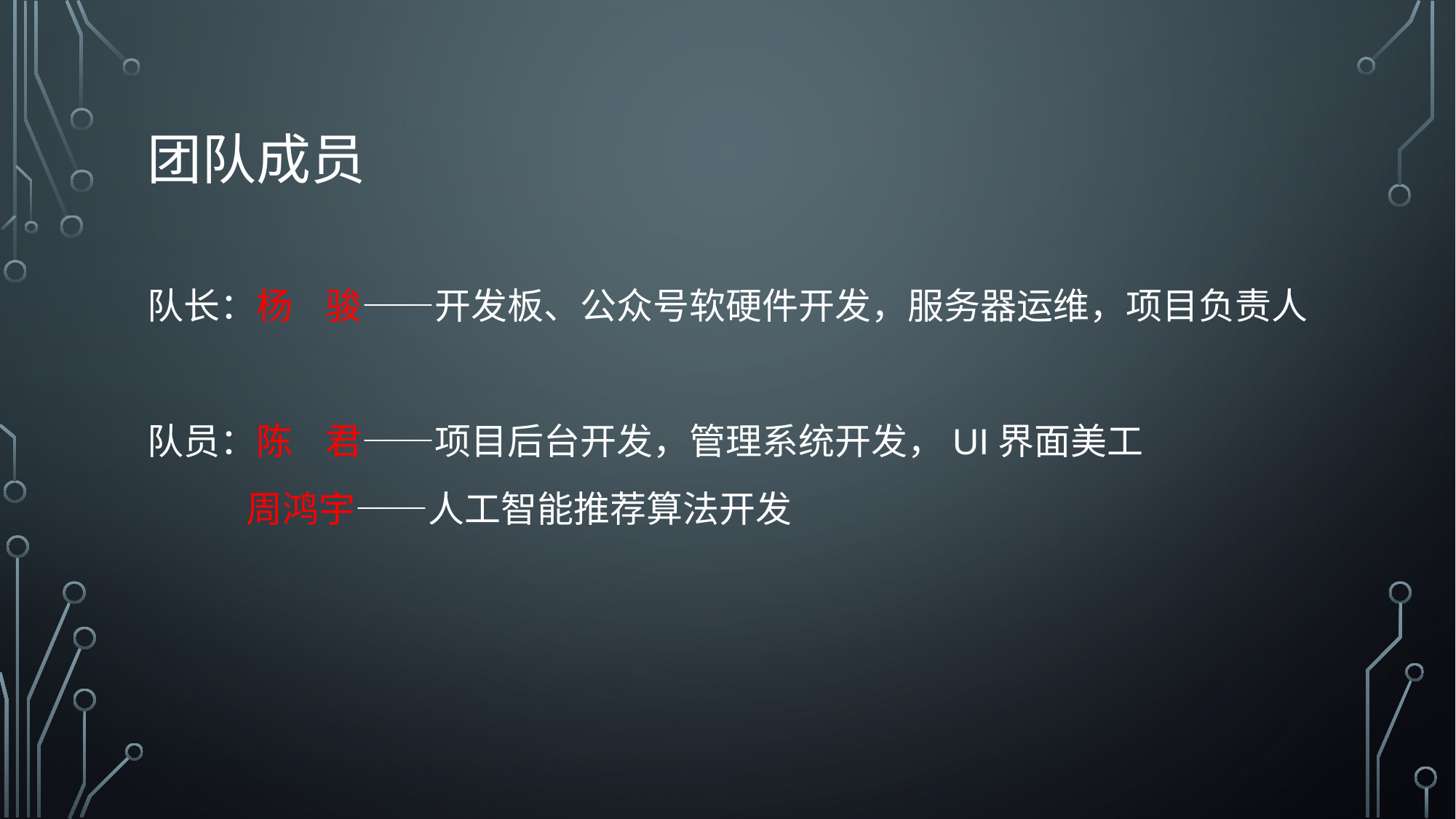

# 团队成员
队长：杨    骏——开发板、公众号软硬件开发，服务器运维，项目负责人

队员：陈    君——项目后台开发，管理系统开发，UI界面美工
           周鸿宇——人工智能推荐算法开发